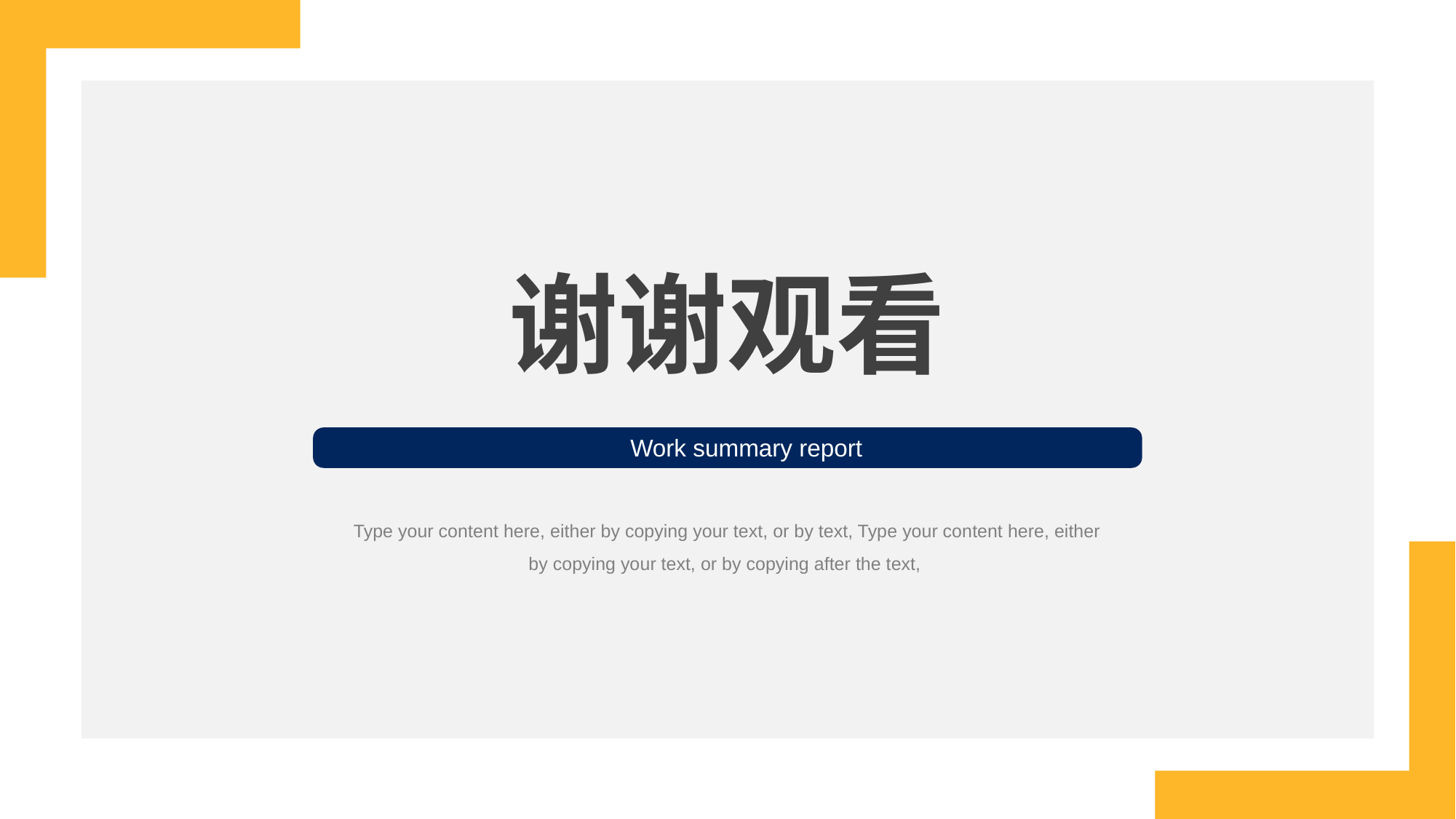

谢谢观看
Work summary report

Type your content here, either by copying your text, or by text, Type your content here, either by copying your text, or by copying after the text,